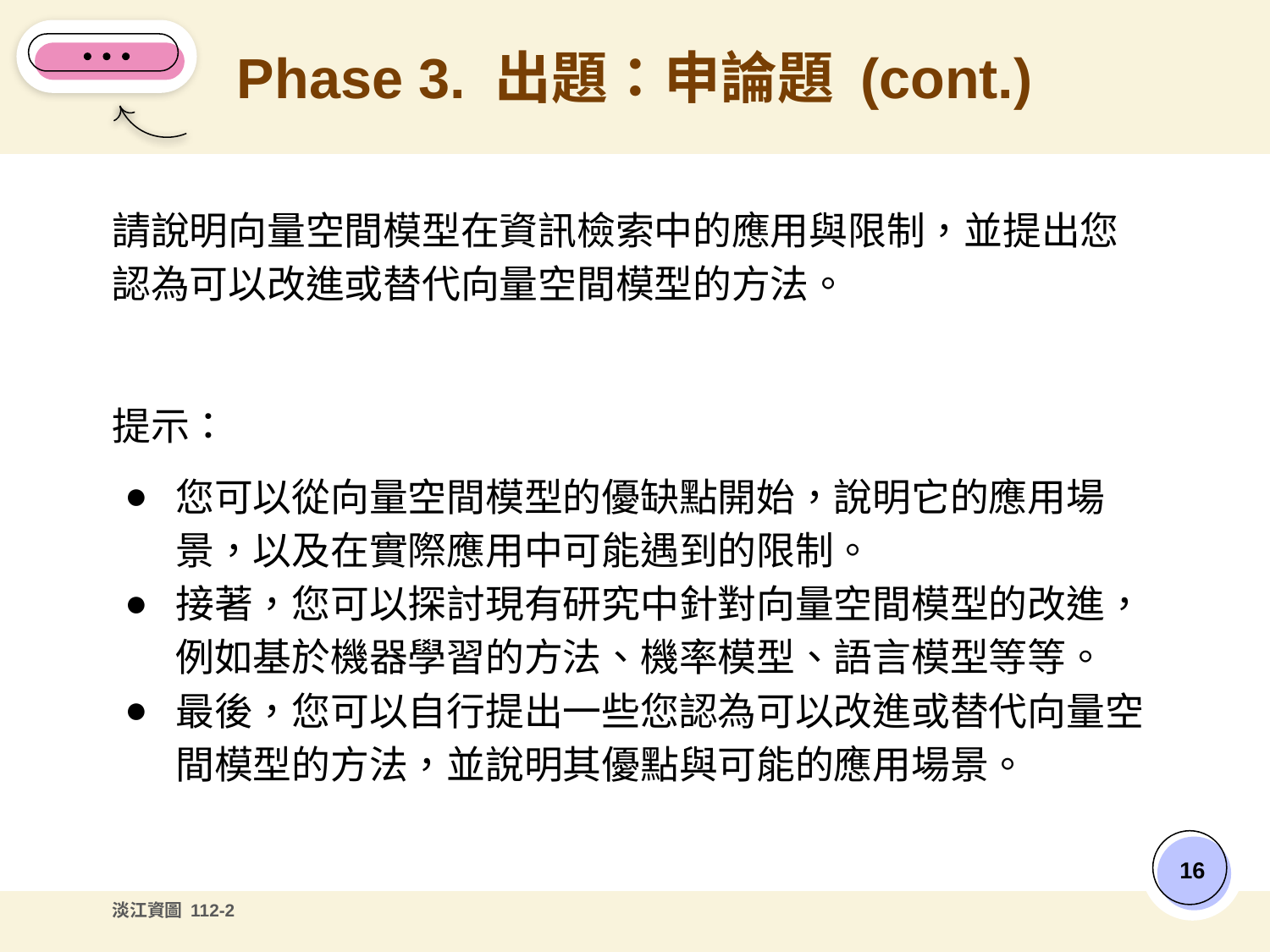

# Phase 3. 出題：申論題 (cont.)
請說明向量空間模型在資訊檢索中的應用與限制，並提出您認為可以改進或替代向量空間模型的方法。

提示：
您可以從向量空間模型的優缺點開始，說明它的應用場景，以及在實際應用中可能遇到的限制。
接著，您可以探討現有研究中針對向量空間模型的改進，例如基於機器學習的方法、機率模型、語言模型等等。
最後，您可以自行提出一些您認為可以改進或替代向量空間模型的方法，並說明其優點與可能的應用場景。

16